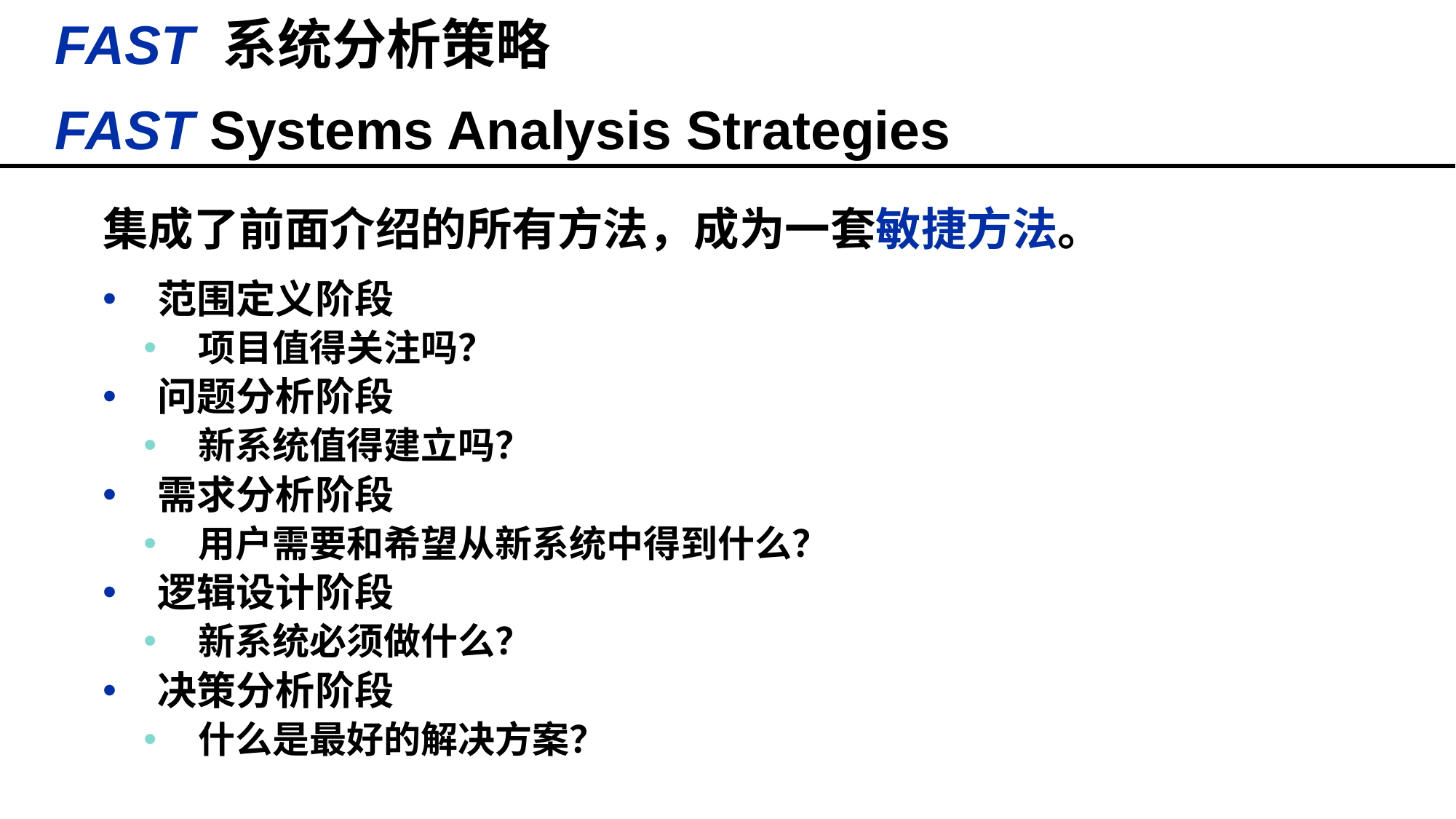

FAST 系统分析策略
FAST Systems Analysis Strategies
集成了前面介绍的所有方法，成为一套敏捷方法。

范围定义阶段
项目值得关注吗？
问题分析阶段
新系统值得建立吗？
需求分析阶段
用户需要和希望从新系统中得到什么？
逻辑设计阶段
新系统必须做什么？
决策分析阶段
什么是最好的解决方案？